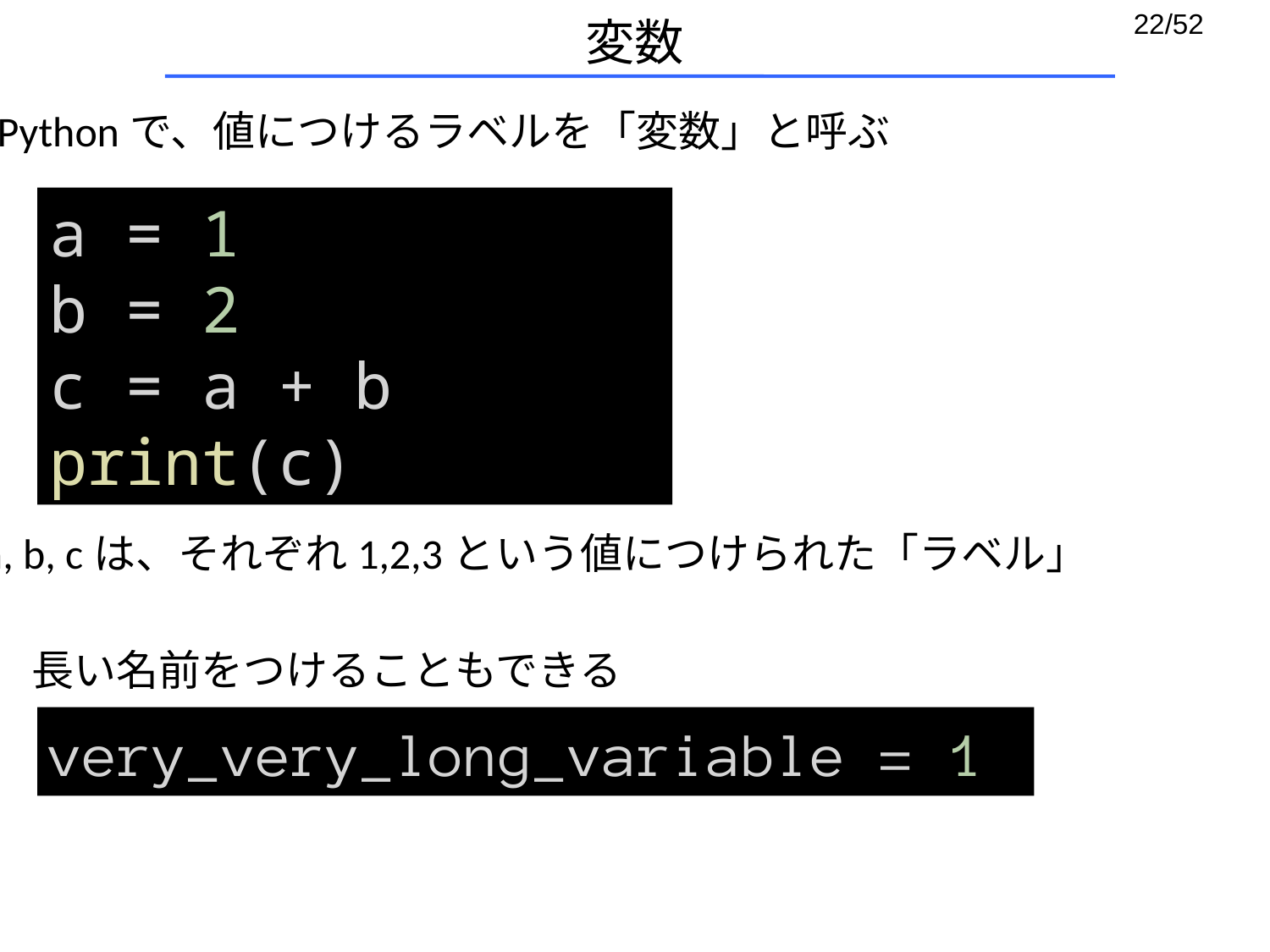

# 変数
Pythonで、値につけるラベルを「変数」と呼ぶ
a = 1
b = 2
c = a + b
print(c)
a, b, cは、それぞれ1,2,3という値につけられた「ラベル」
長い名前をつけることもできる
very_very_long_variable = 1